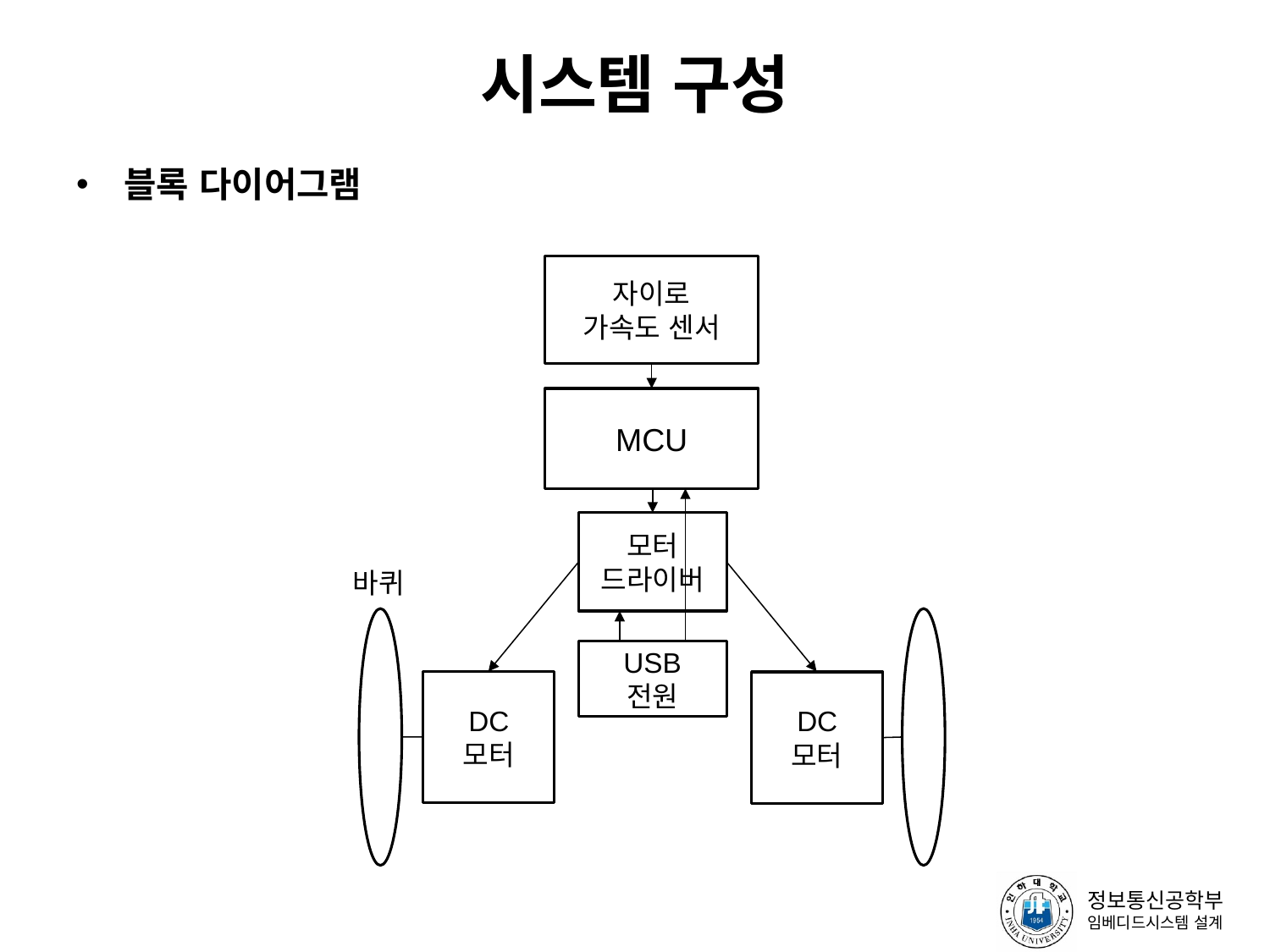

# 시스템 구성
블록 다이어그램
자이로
가속도 센서
MCU
모터
드라이버
바퀴

USB 전원
DC 모터
DC 모터